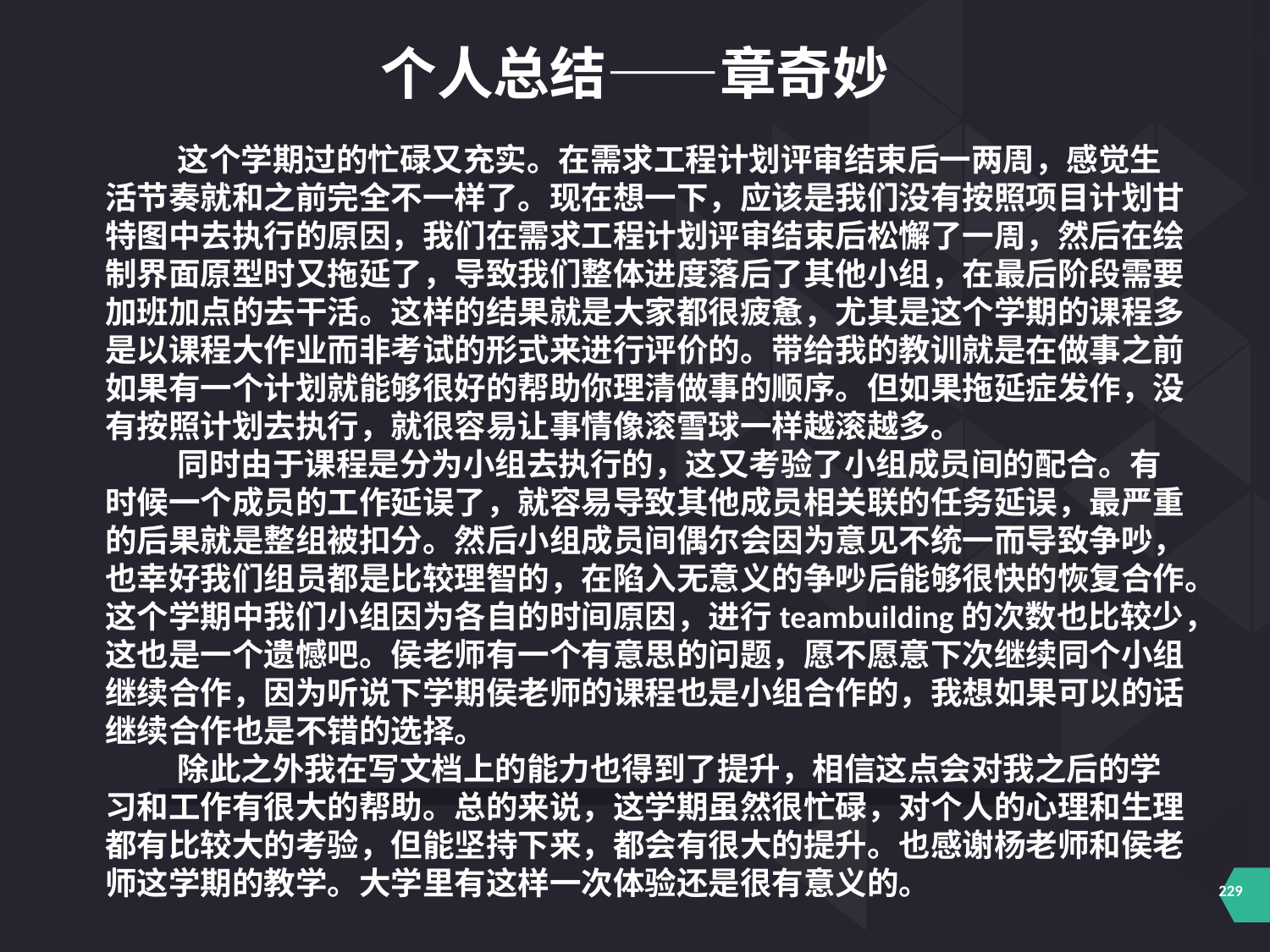

个人总结——章奇妙
         这个学期过的忙碌又充实。在需求工程计划评审结束后一两周，感觉生活节奏就和之前完全不一样了。现在想一下，应该是我们没有按照项目计划甘特图中去执行的原因，我们在需求工程计划评审结束后松懈了一周，然后在绘制界面原型时又拖延了，导致我们整体进度落后了其他小组，在最后阶段需要加班加点的去干活。这样的结果就是大家都很疲惫，尤其是这个学期的课程多是以课程大作业而非考试的形式来进行评价的。带给我的教训就是在做事之前如果有一个计划就能够很好的帮助你理清做事的顺序。但如果拖延症发作，没有按照计划去执行，就很容易让事情像滚雪球一样越滚越多。
         同时由于课程是分为小组去执行的，这又考验了小组成员间的配合。有时候一个成员的工作延误了，就容易导致其他成员相关联的任务延误，最严重的后果就是整组被扣分。然后小组成员间偶尔会因为意见不统一而导致争吵，也幸好我们组员都是比较理智的，在陷入无意义的争吵后能够很快的恢复合作。这个学期中我们小组因为各自的时间原因，进行teambuilding的次数也比较少，这也是一个遗憾吧。侯老师有一个有意思的问题，愿不愿意下次继续同个小组继续合作，因为听说下学期侯老师的课程也是小组合作的，我想如果可以的话继续合作也是不错的选择。
         除此之外我在写文档上的能力也得到了提升，相信这点会对我之后的学习和工作有很大的帮助。总的来说，这学期虽然很忙碌，对个人的心理和生理都有比较大的考验，但能坚持下来，都会有很大的提升。也感谢杨老师和侯老师这学期的教学。大学里有这样一次体验还是很有意义的。